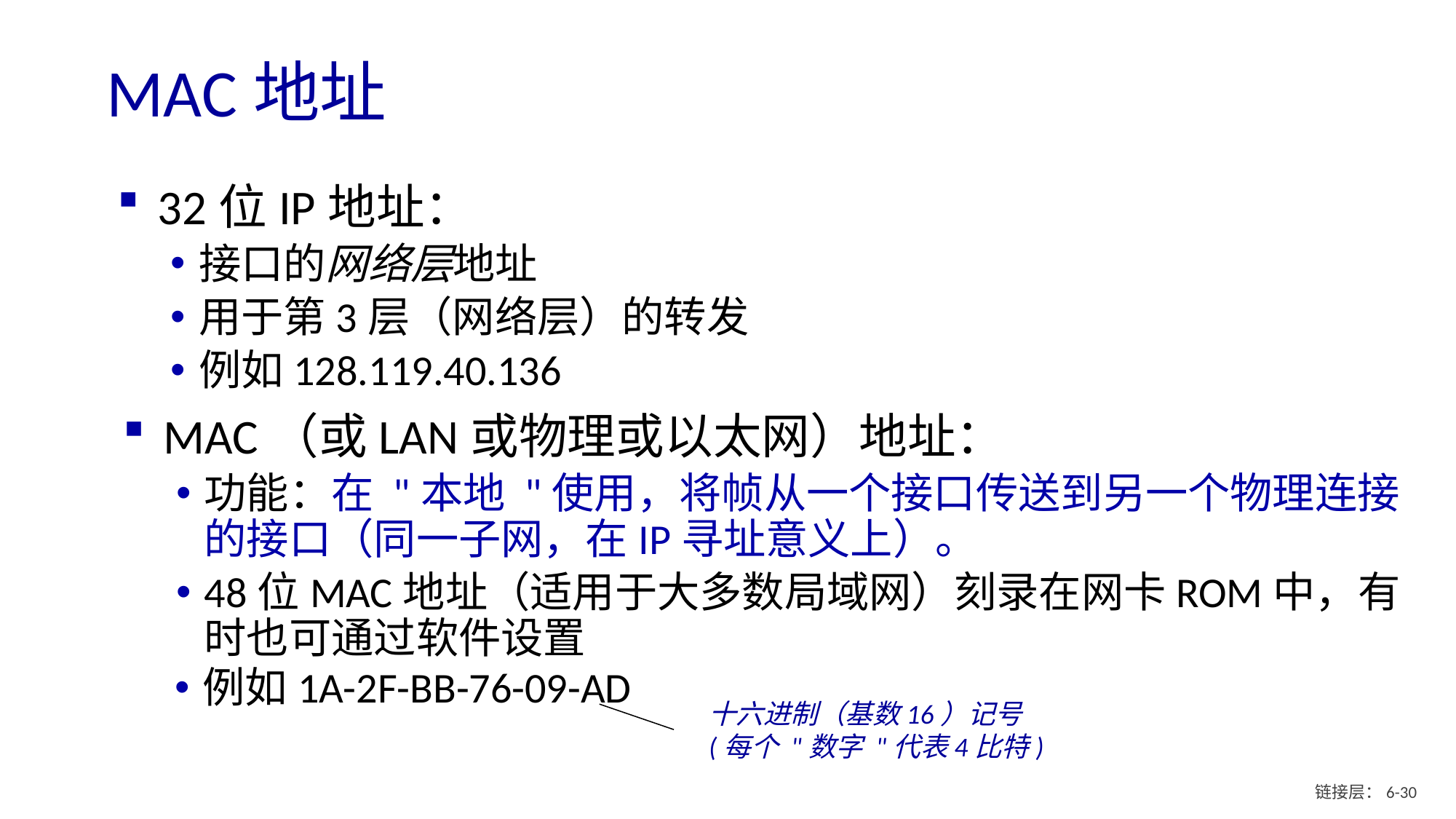

# MAC地址
32位IP地址：
接口的网络层地址
用于第3层（网络层）的转发
例如128.119.40.136

MAC（或LAN或物理或以太网）地址：
功能：在 "本地 "使用，将帧从一个接口传送到另一个物理连接的接口（同一子网，在IP寻址意义上）。
48位MAC地址（适用于大多数局域网）刻录在网卡ROM中，有时也可通过软件设置

例如1A-2F-BB-76-09-AD

十六进制（基数16）记号
(每个 "数字 "代表4比特)

链接层：6-30